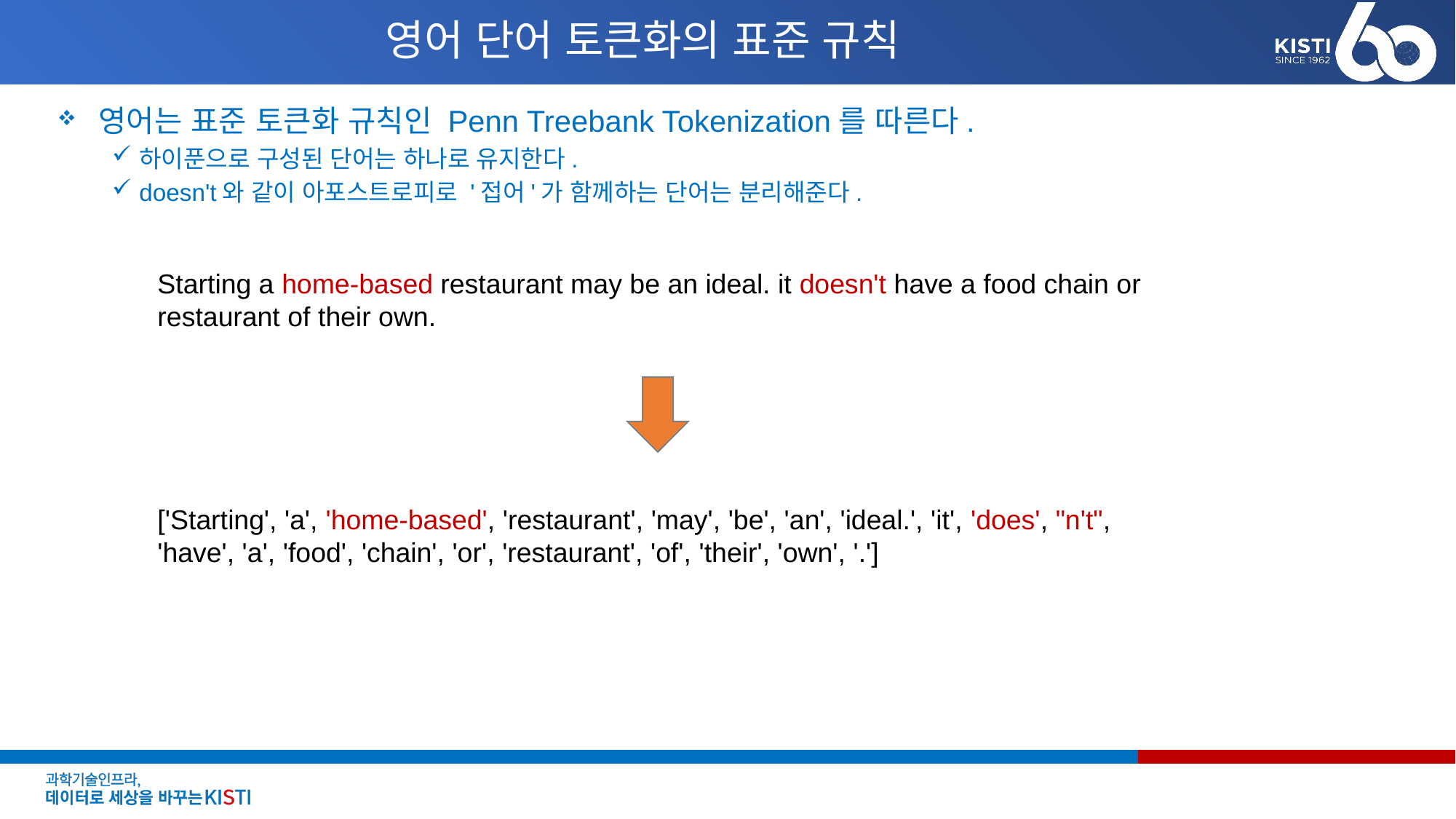

# 영어 단어 토큰화의 표준 규칙
영어는 표준 토큰화 규칙인 Penn Treebank Tokenization를 따른다.
하이푼으로 구성된 단어는 하나로 유지한다.
doesn't와 같이 아포스트로피로 '접어'가 함께하는 단어는 분리해준다.
Starting a home-based restaurant may be an ideal. it doesn't have a food chain or restaurant of their own.

['Starting', 'a', 'home-based', 'restaurant', 'may', 'be', 'an', 'ideal.', 'it', 'does', "n't", 'have', 'a', 'food', 'chain', 'or', 'restaurant', 'of', 'their', 'own', '.']